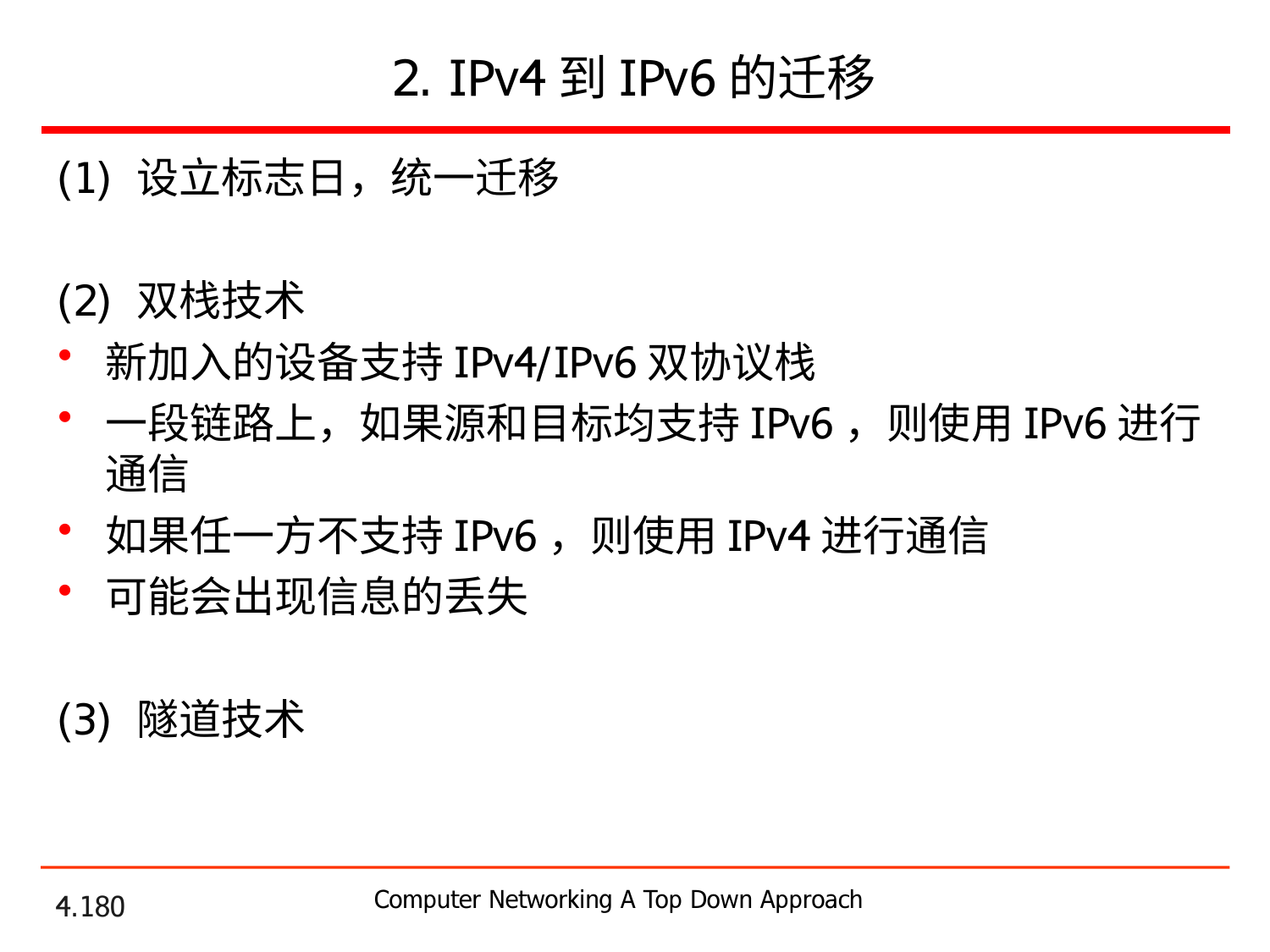

# 2. IPv4到IPv6的迁移
(1) 设立标志日，统一迁移

(2) 双栈技术
新加入的设备支持IPv4/IPv6双协议栈
一段链路上，如果源和目标均支持IPv6，则使用IPv6进行通信
如果任一方不支持IPv6，则使用IPv4进行通信
可能会出现信息的丢失

(3) 隧道技术